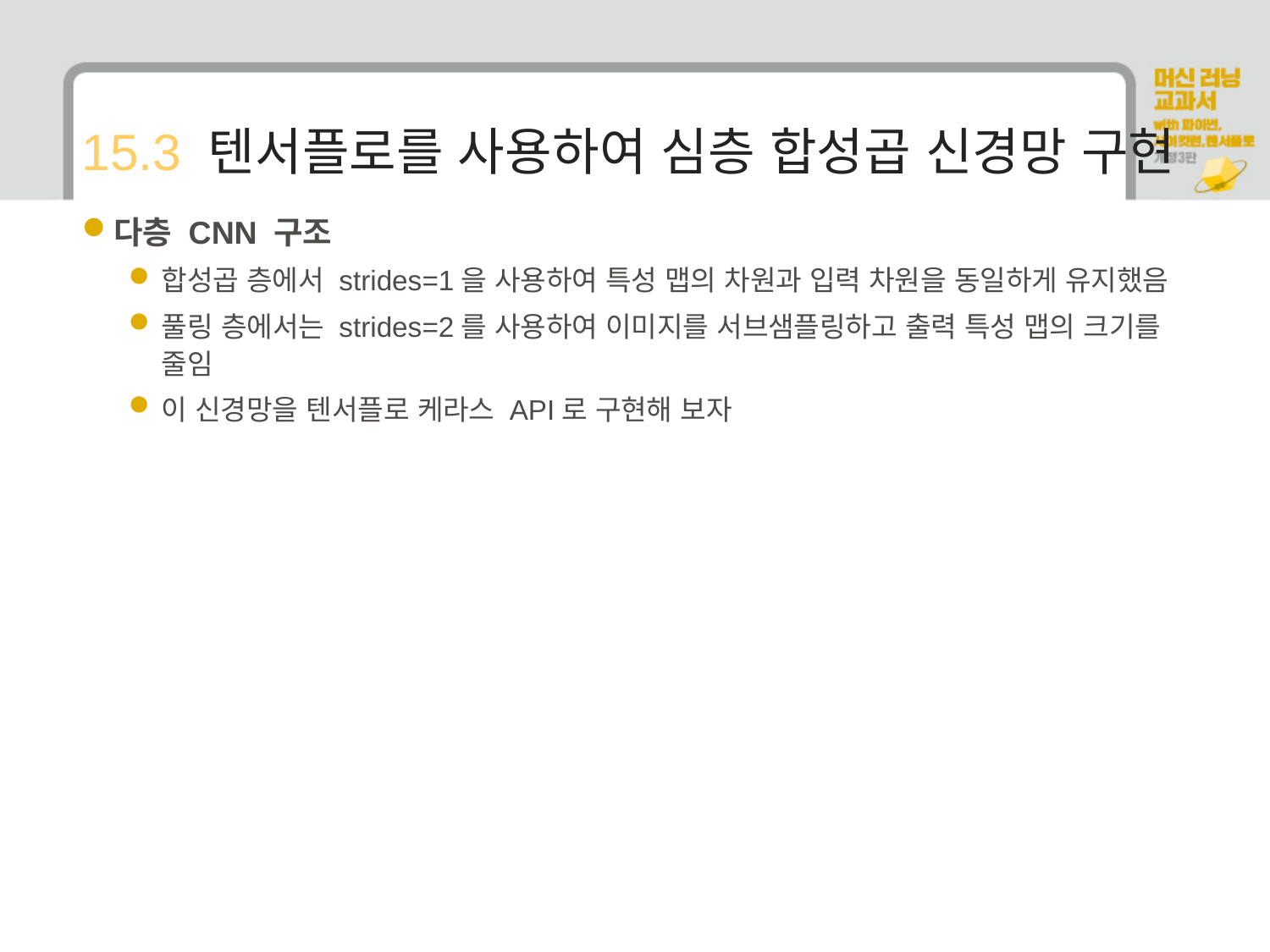

# 15.3 텐서플로를 사용하여 심층 합성곱 신경망 구현
다층 CNN 구조
합성곱 층에서 strides=1을 사용하여 특성 맵의 차원과 입력 차원을 동일하게 유지했음
풀링 층에서는 strides=2를 사용하여 이미지를 서브샘플링하고 출력 특성 맵의 크기를 줄임
이 신경망을 텐서플로 케라스 API로 구현해 보자